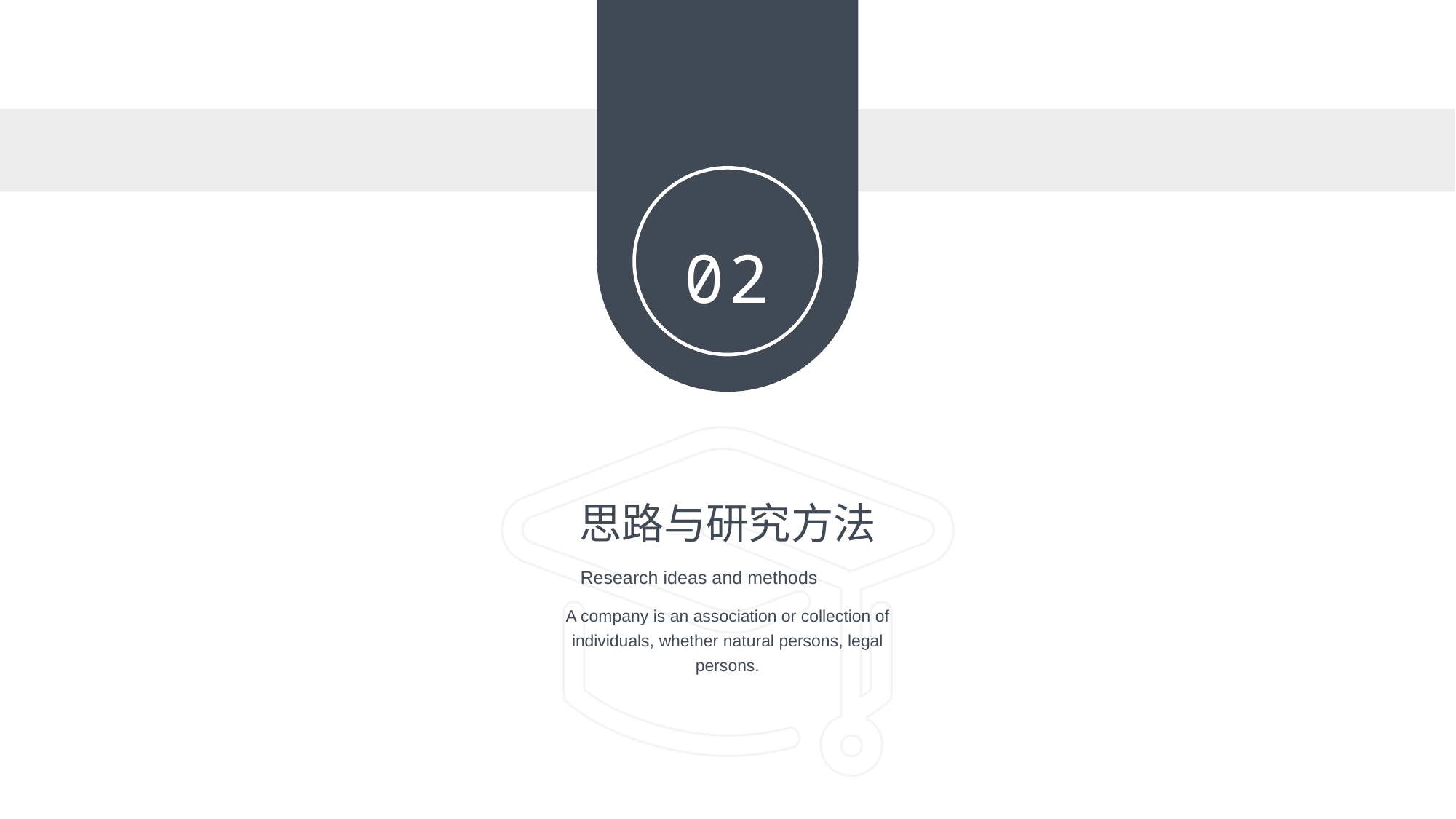

02

思路与研究方法
Research ideas and methods
A company is an association or collection of individuals, whether natural persons, legal persons.